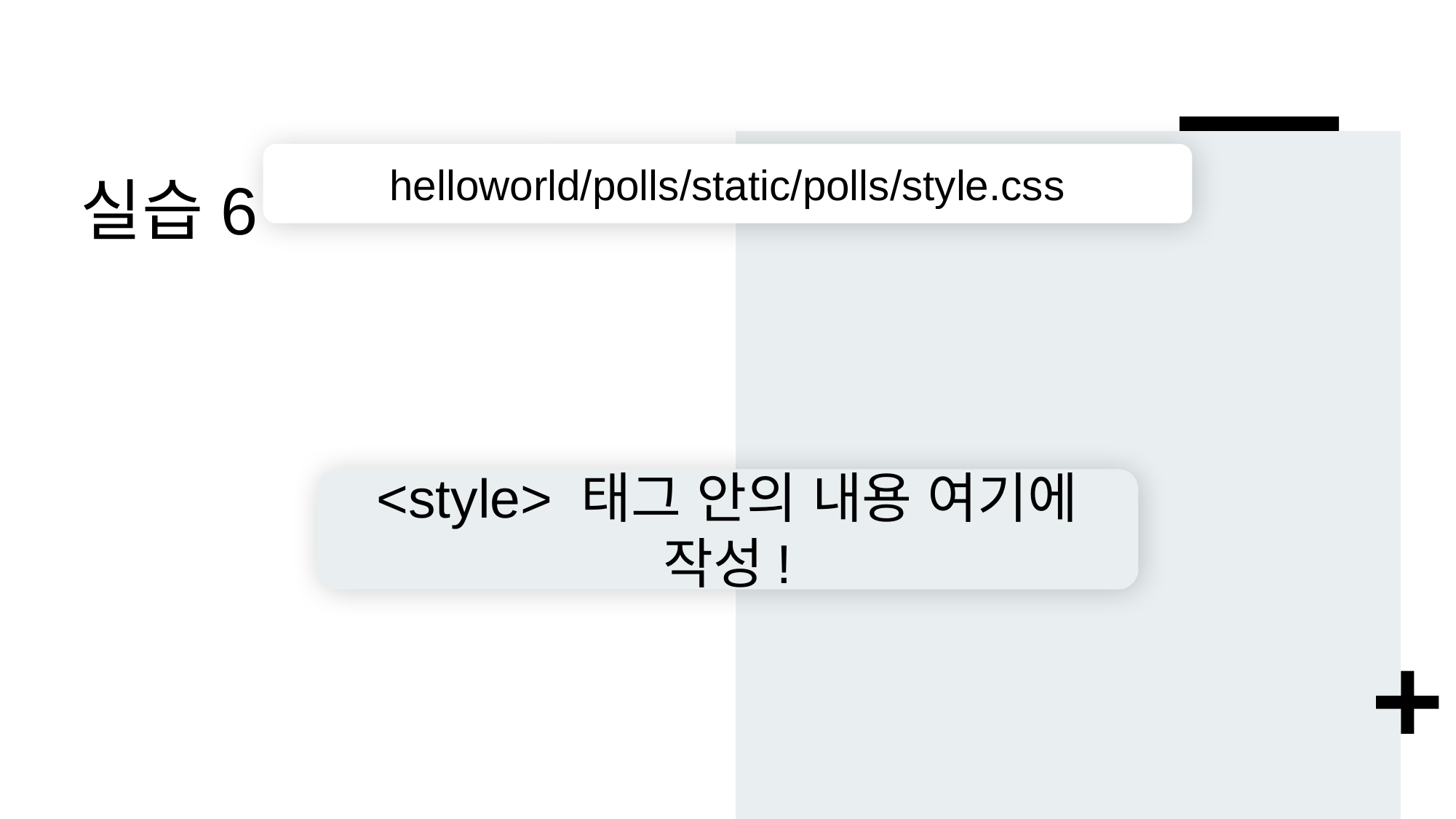

# 실습6
helloworld/polls/static/polls/style.css
<style> 태그 안의 내용 여기에 작성!